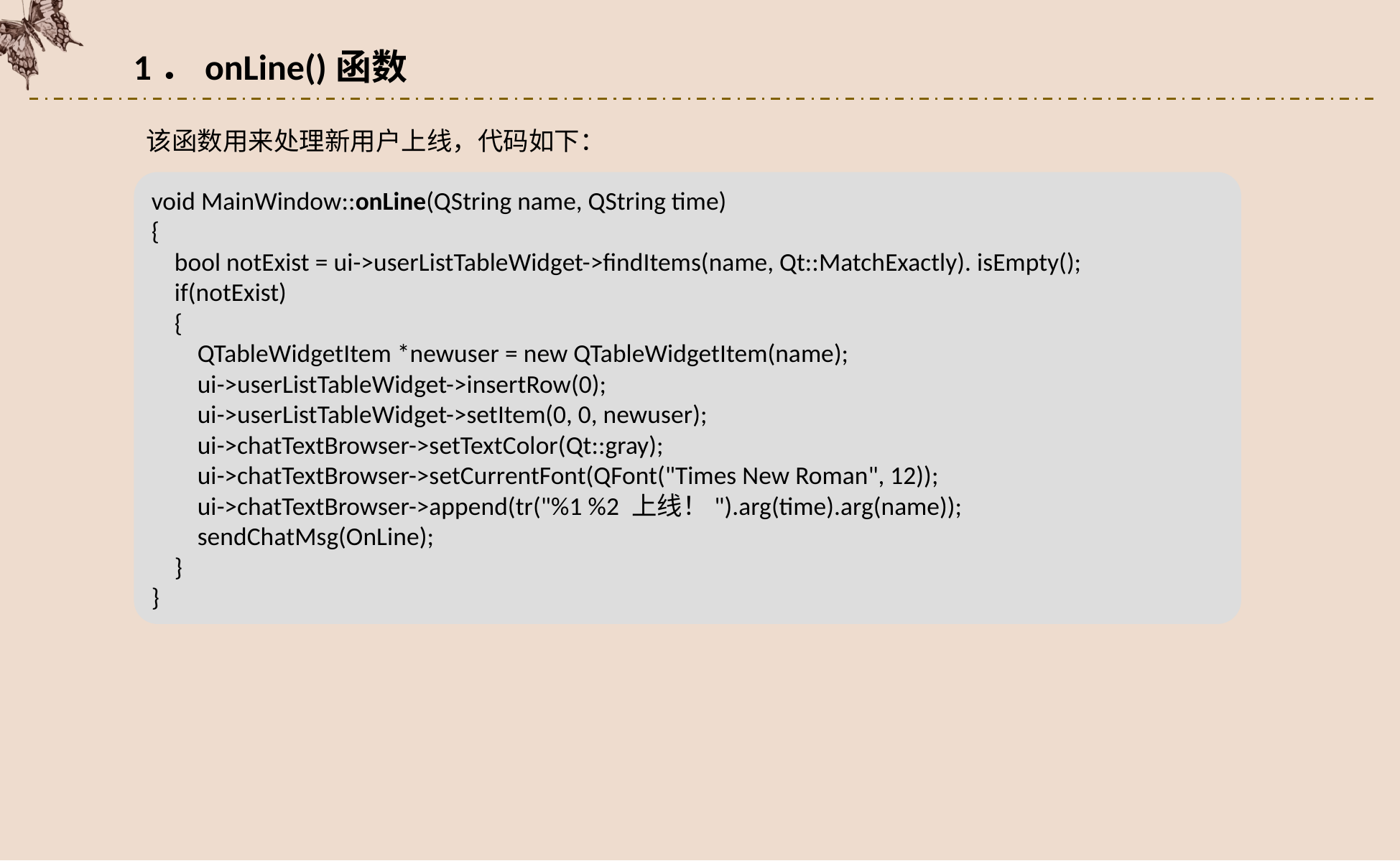

1．onLine()函数
该函数用来处理新用户上线，代码如下：
void MainWindow::onLine(QString name, QString time)
{
    bool notExist = ui->userListTableWidget->findItems(name, Qt::MatchExactly). isEmpty();
    if(notExist)
    {
        QTableWidgetItem *newuser = new QTableWidgetItem(name);
        ui->userListTableWidget->insertRow(0);
        ui->userListTableWidget->setItem(0, 0, newuser);
        ui->chatTextBrowser->setTextColor(Qt::gray);
        ui->chatTextBrowser->setCurrentFont(QFont("Times New Roman", 12));
        ui->chatTextBrowser->append(tr("%1 %2 上线！").arg(time).arg(name));
        sendChatMsg(OnLine);
    }
}